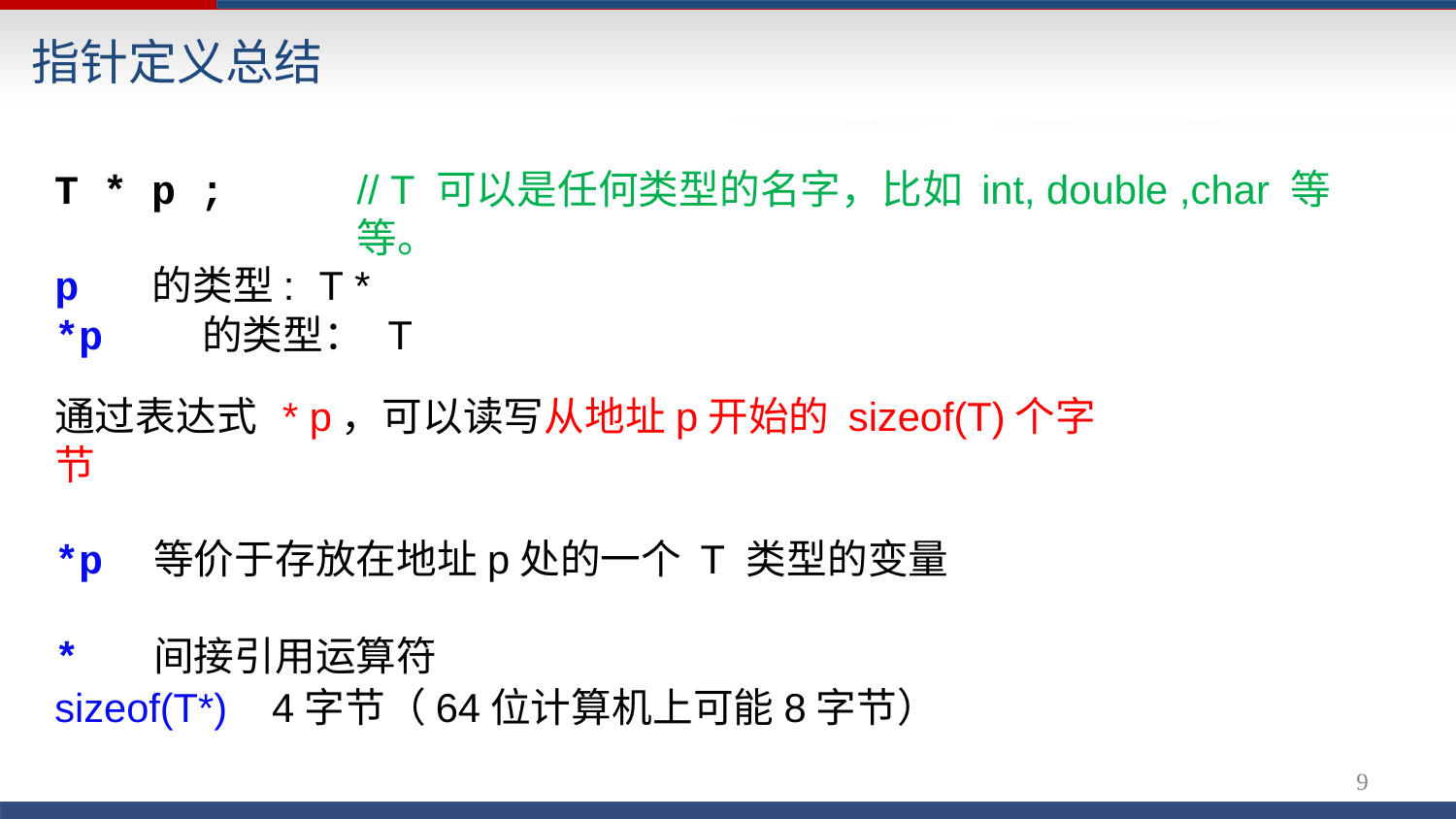

# 指针定义总结
T * p ;
// T 可以是任何类型的名字，比如 int, double ,char 等等。
p	的类型:	T *
*p	的类型：	T

通过表达式	* p，可以读写从地址p开始的 sizeof(T)个字节
*p	等价于存放在地址p处的一个 T 类型的变量
*	间接引用运算符
sizeof(T*)	4字节（64位计算机上可能8字节）
9